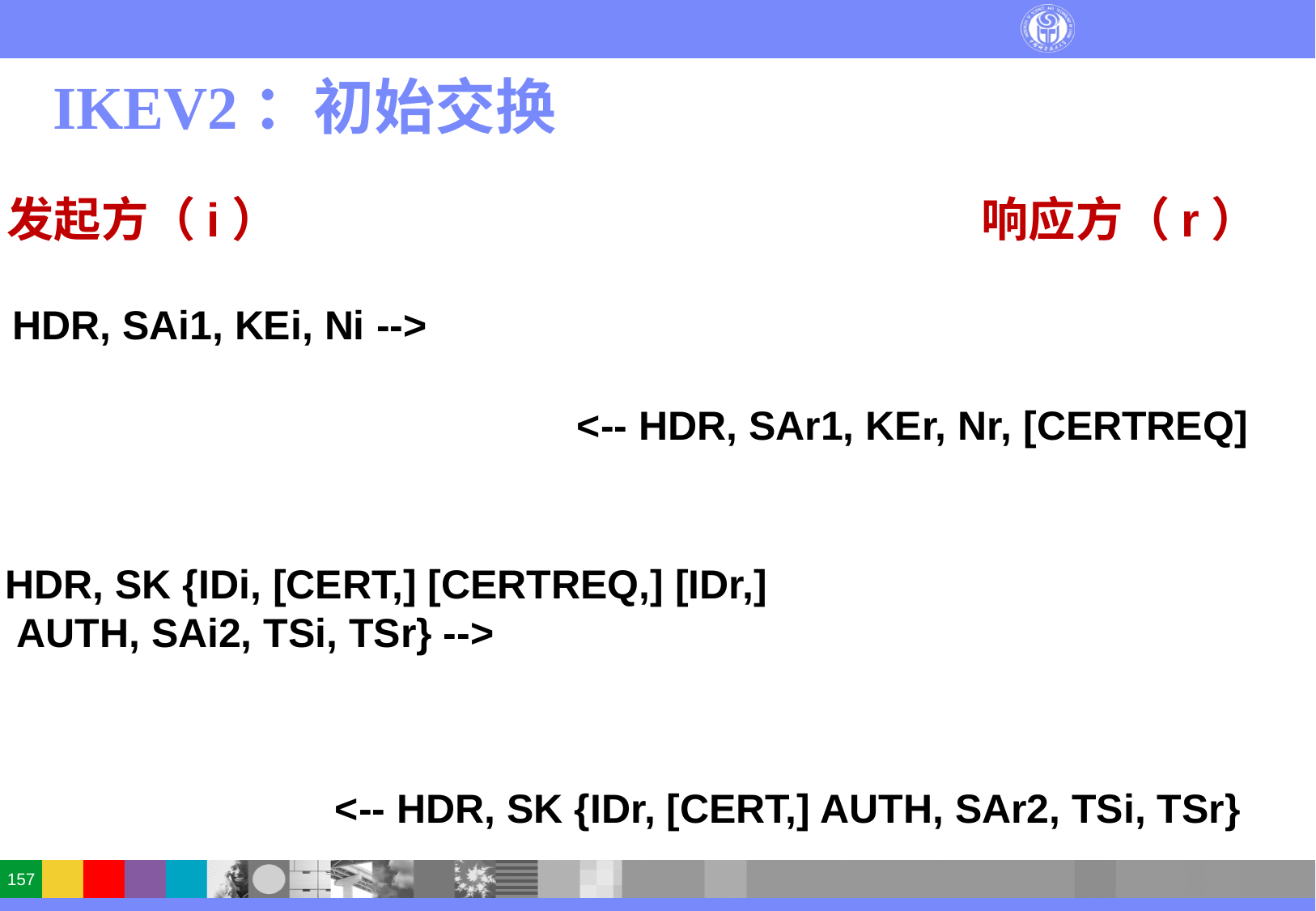

# IKEV2：初始交换
响应方（r）
发起方（i）
HDR, SAi1, KEi, Ni -->
<-- HDR, SAr1, KEr, Nr, [CERTREQ]
HDR, SK {IDi, [CERT,] [CERTREQ,] [IDr,]
 AUTH, SAi2, TSi, TSr} -->
<-- HDR, SK {IDr, [CERT,] AUTH, SAr2, TSi, TSr}